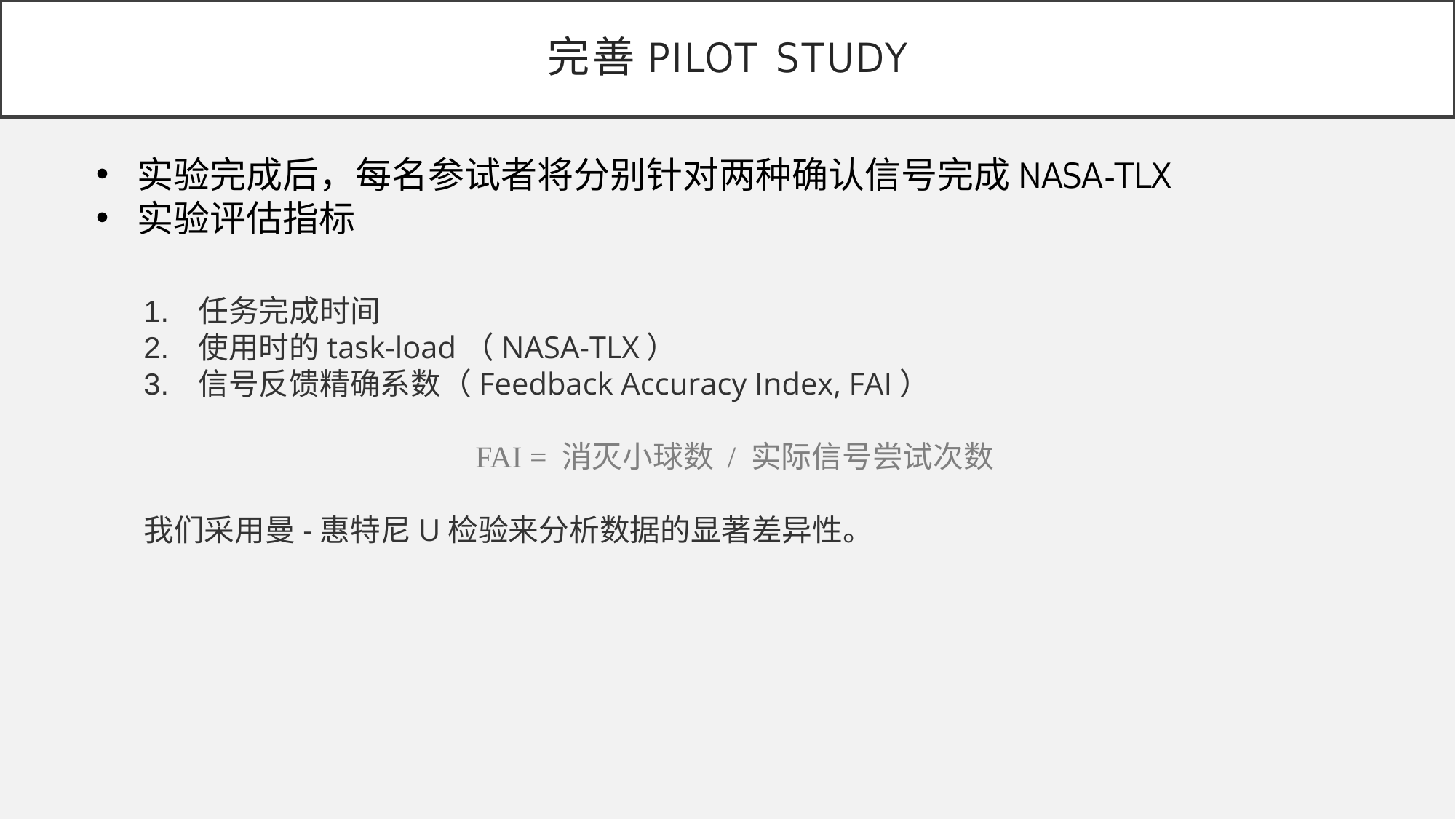

# 完善Pilot Study
实验完成后，每名参试者将分别针对两种确认信号完成NASA-TLX
实验评估指标

任务完成时间
使用时的task-load（NASA-TLX）
信号反馈精确系数（Feedback Accuracy Index, FAI）

FAI = 消灭小球数 / 实际信号尝试次数

我们采用曼-惠特尼U检验来分析数据的显著差异性。